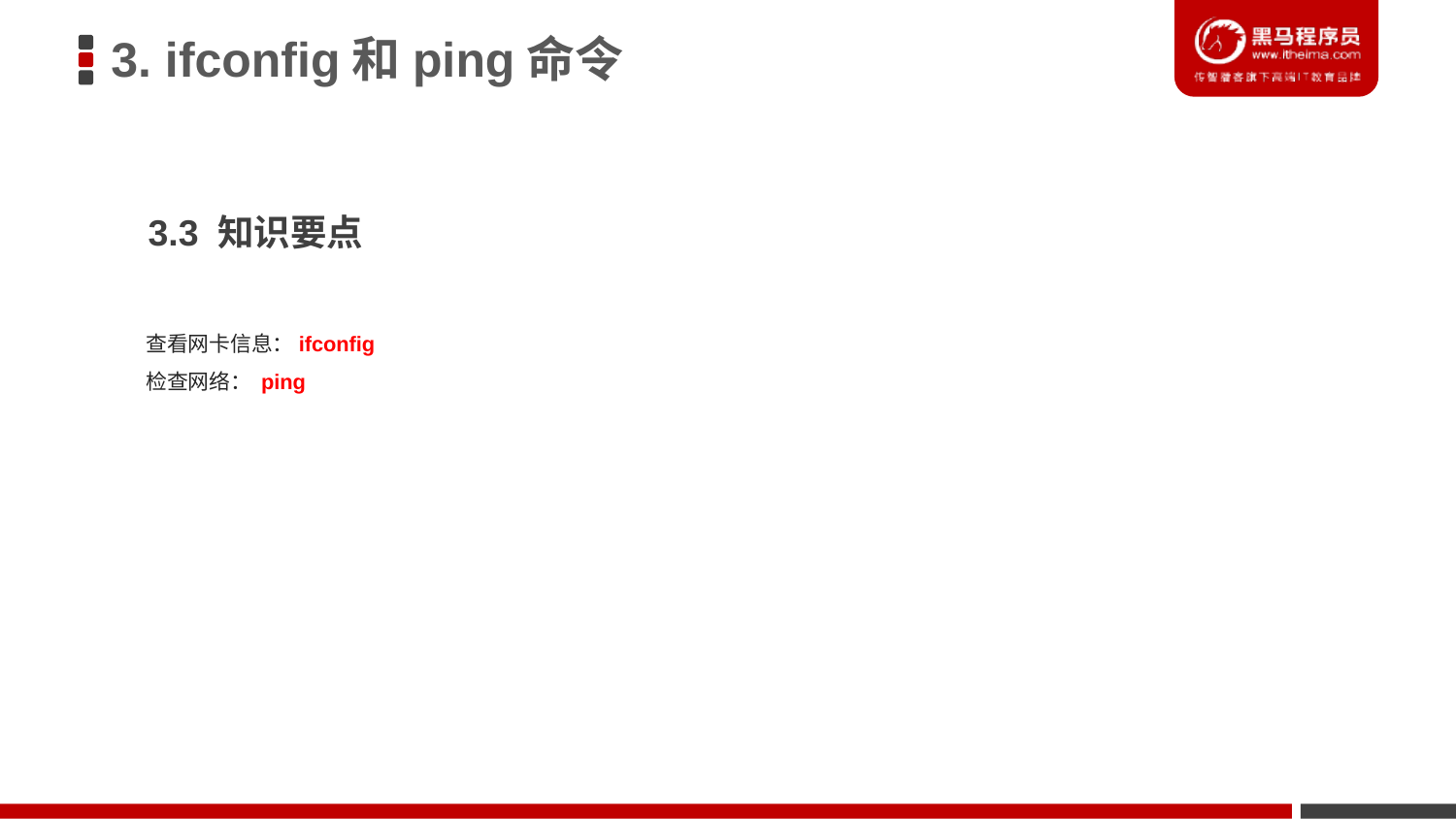

3. ifconfig和ping命令
3.3 知识要点
查看网卡信息：ifconfig
检查网络： ping